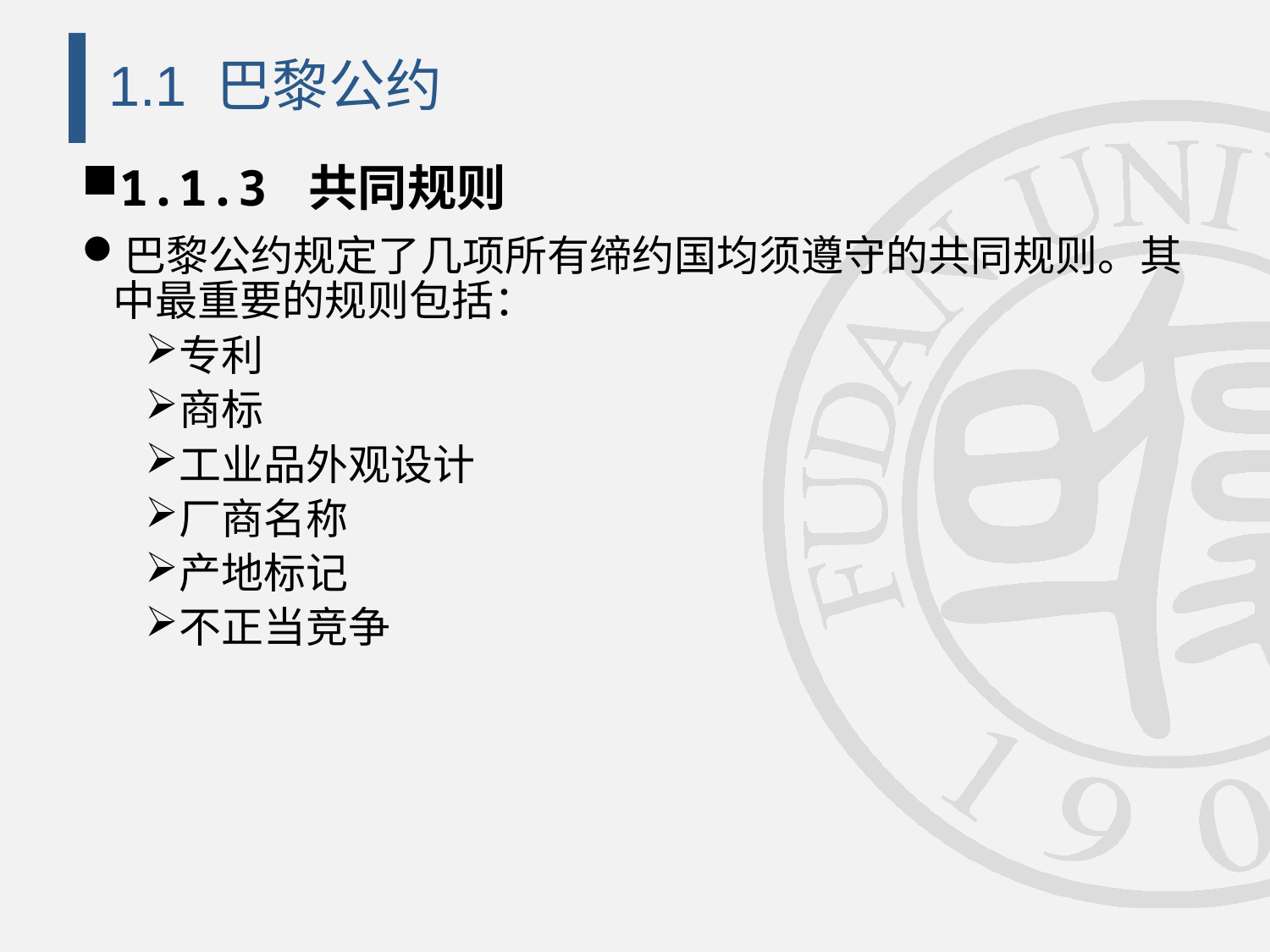

# 1.1 巴黎公约
1.1.3 共同规则
巴黎公约规定了几项所有缔约国均须遵守的共同规则。其中最重要的规则包括：
专利
商标
工业品外观设计
厂商名称
产地标记
不正当竞争